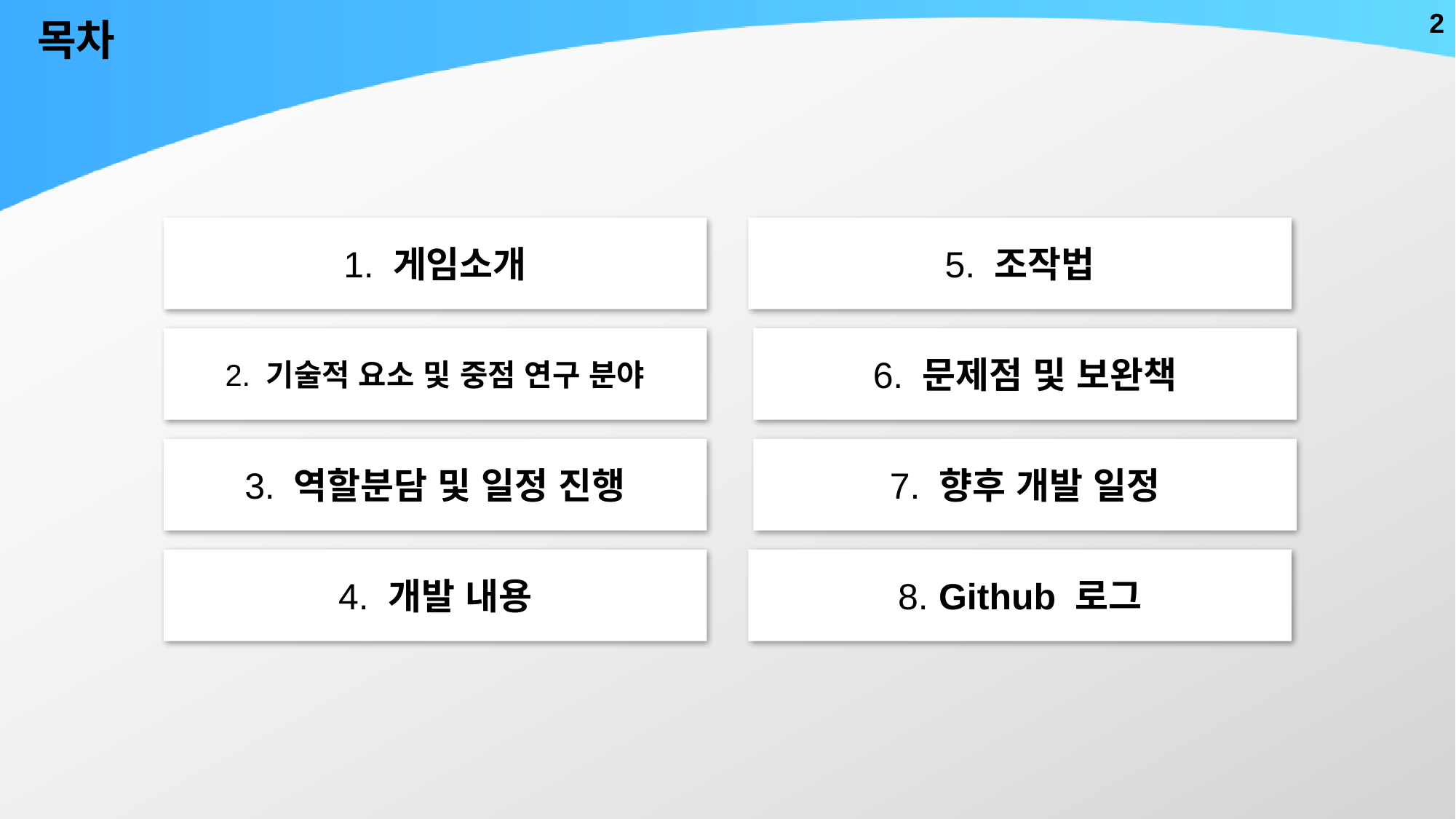

2
목차
1. 게임소개
5. 조작법
2. 기술적 요소 및 중점 연구 분야
6. 문제점 및 보완책
3. 역할분담 및 일정 진행
7. 향후 개발 일정
4. 개발 내용
8. Github 로그